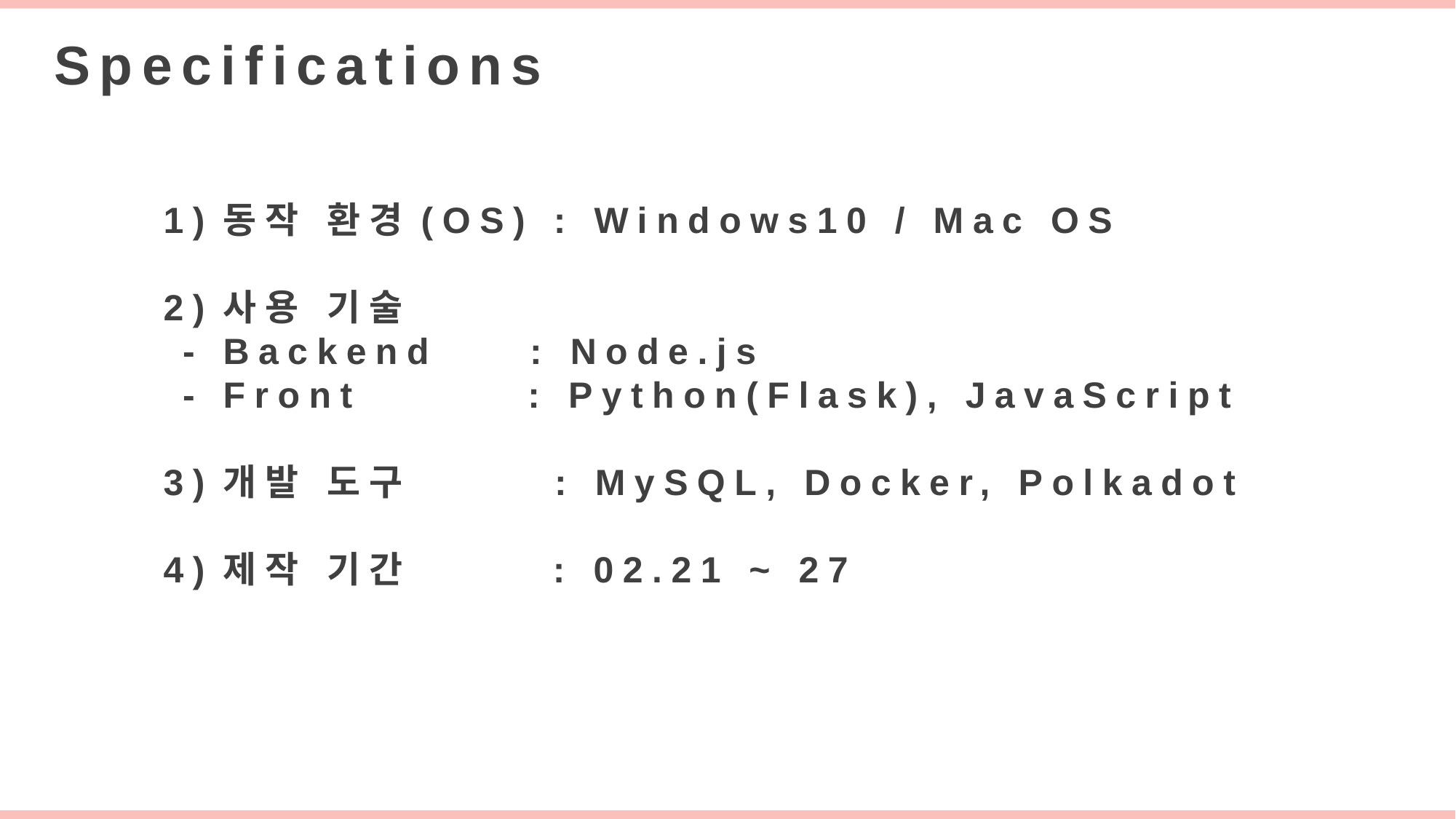

제목을 입력하세요
Specifications
1)동작 환경(OS) : Windows10 / Mac OS

2)사용 기술
 - Backend     : Node.js
 - Front         : Python(Flask), JavaScript

3)개발 도구       : MySQL, Docker, Polkadot

4)제작 기간       : 02.21 ~ 27